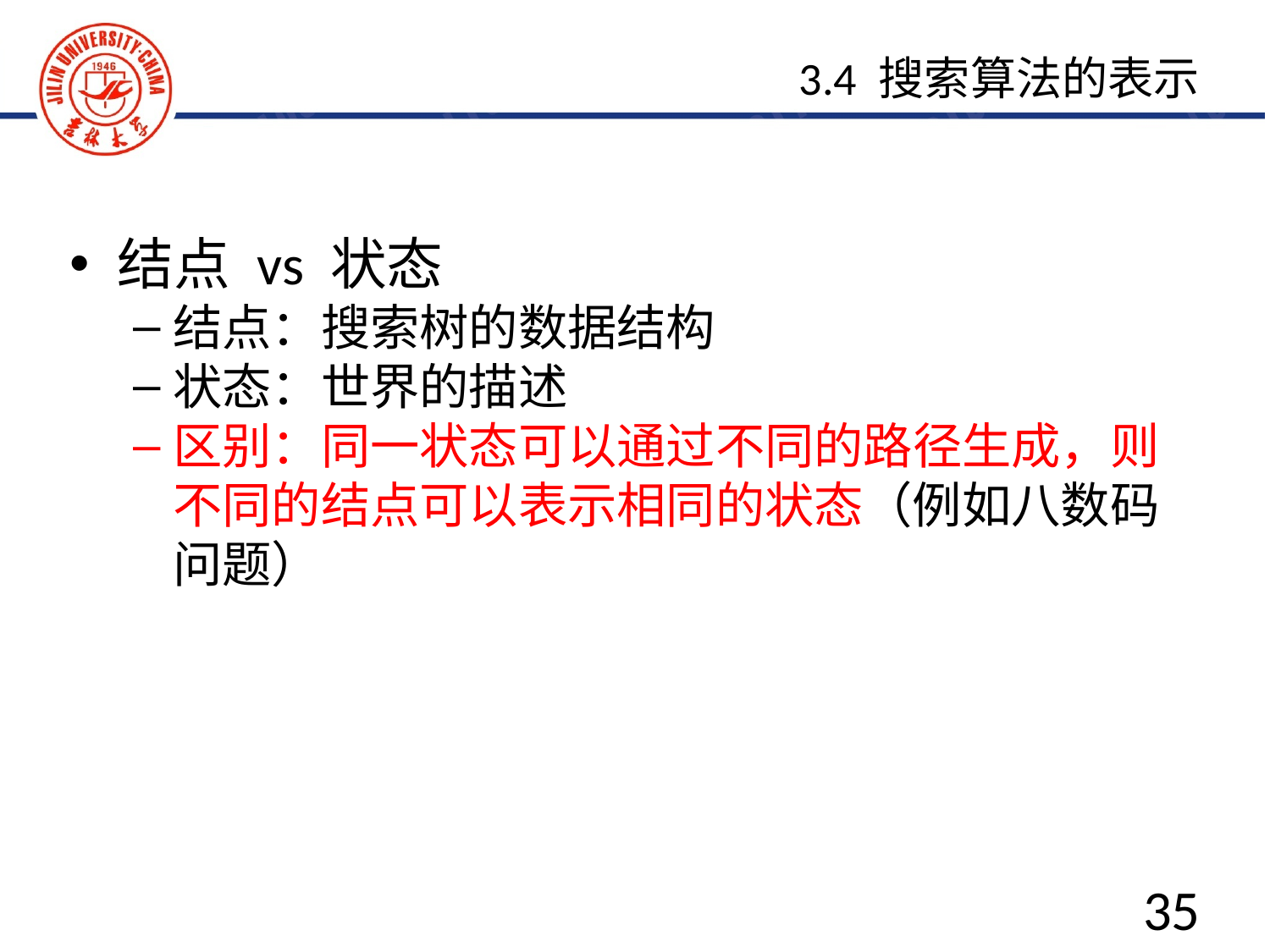

3.4 搜索算法的表示
结点 vs 状态
结点：搜索树的数据结构
状态：世界的描述
区别：同一状态可以通过不同的路径生成，则不同的结点可以表示相同的状态（例如八数码问题）
35